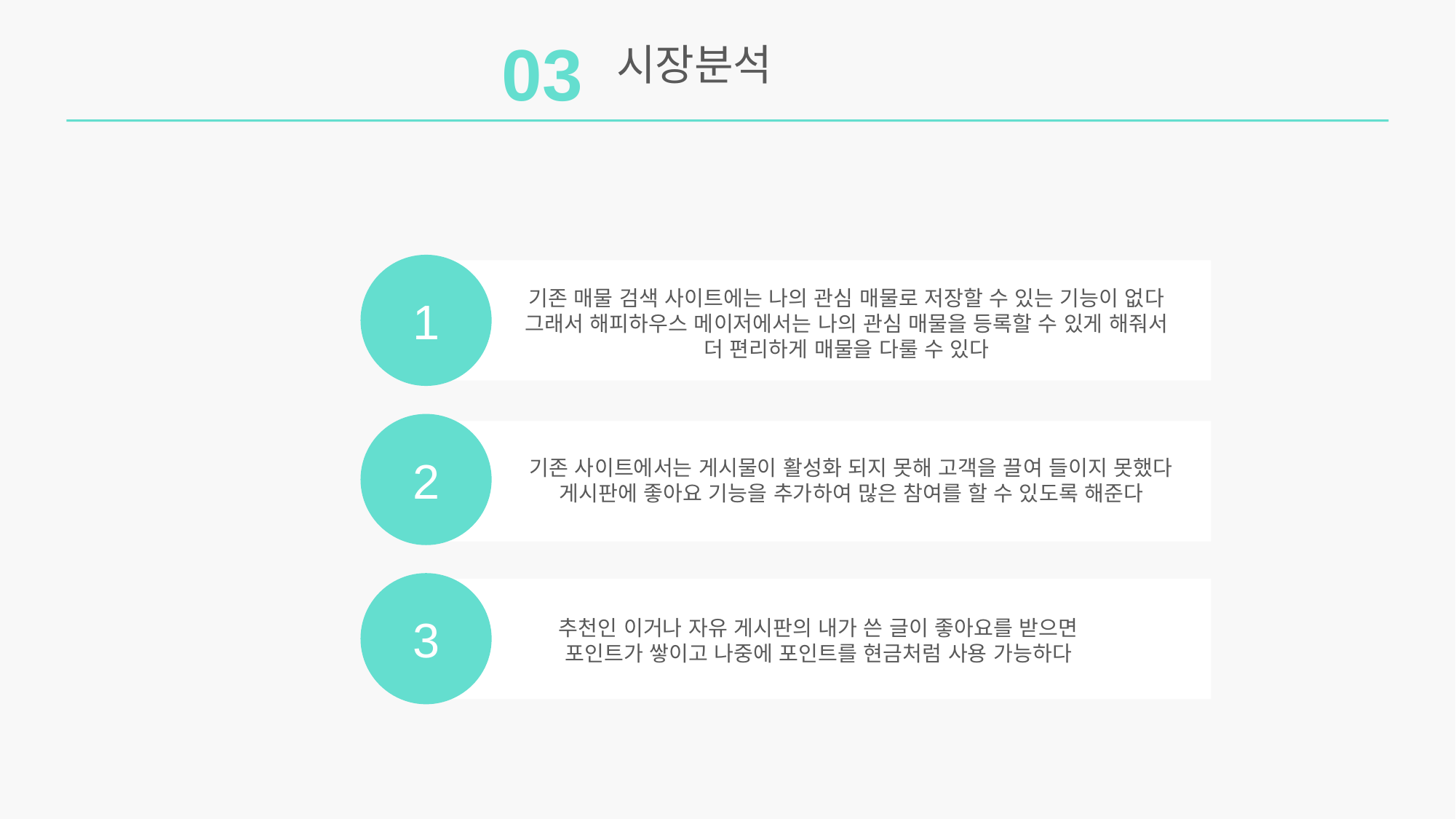

03
 시장분석

1

기존 매물 검색 사이트에는 나의 관심 매물로 저장할 수 있는 기능이 없다
그래서 해피하우스 메이저에서는 나의 관심 매물을 등록할 수 있게 해줘서
더 편리하게 매물을 다룰 수 있다
2

기존 사이트에서는 게시물이 활성화 되지 못해 고객을 끌여 들이지 못했다
게시판에 좋아요 기능을 추가하여 많은 참여를 할 수 있도록 해준다
3

추천인 이거나 자유 게시판의 내가 쓴 글이 좋아요를 받으면
포인트가 쌓이고 나중에 포인트를 현금처럼 사용 가능하다